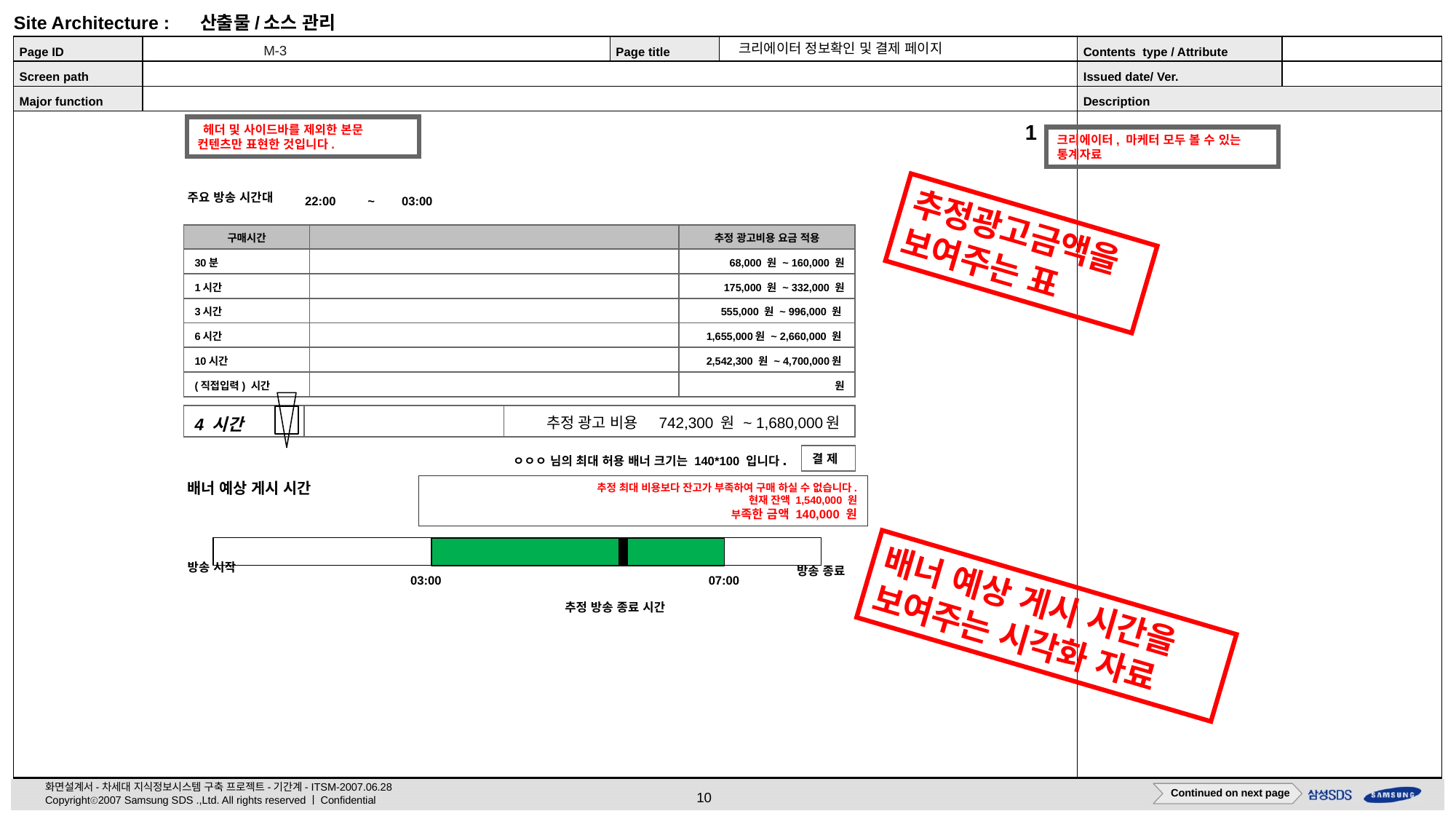

크리에이터 정보확인 및 결제 페이지
M-3
1

 헤더 및 사이드바를 제외한 본문 컨텐츠만 표현한 것입니다.
크리에이터, 마케터 모두 볼 수 있는
통계자료
주요 방송 시간대
22:00
~
03:00
추정광고금액을
보여주는 표
| 구매시간 |  | 추정 광고비용 요금 적용 |
| --- | --- | --- |
| 30분 |  | 68,000 원 ~ 160,000 원 |
| 1시간 |  | 175,000 원 ~ 332,000 원 |
| 3시간 |  | 555,000 원 ~ 996,000 원 |
| 6시간 |  | 1,655,000원 ~ 2,660,000 원 |
| 10시간 |  | 2,542,300 원 ~ 4,700,000원 |
| (직접입력) 시간 |  | 원 |

| 4 시간 |  | 추정 광고 비용 742,300 원 ~ 1,680,000원 |
| --- | --- | --- |
ㅇㅇㅇ 님의 최대 허용 배너 크기는 140*100 입니다.
결 제
배너 예상 게시 시간
추정 최대 비용보다 잔고가 부족하여 구매 하실 수 없습니다.
현재 잔액 1,540,000 원
부족한 금액 140,000 원

방송 시작
방송 종료
추정 방송 종료 시간

03:00
07:00
배너 예상 게시 시간을 보여주는 시각화 자료

Continued on next page
Continued on next page
10